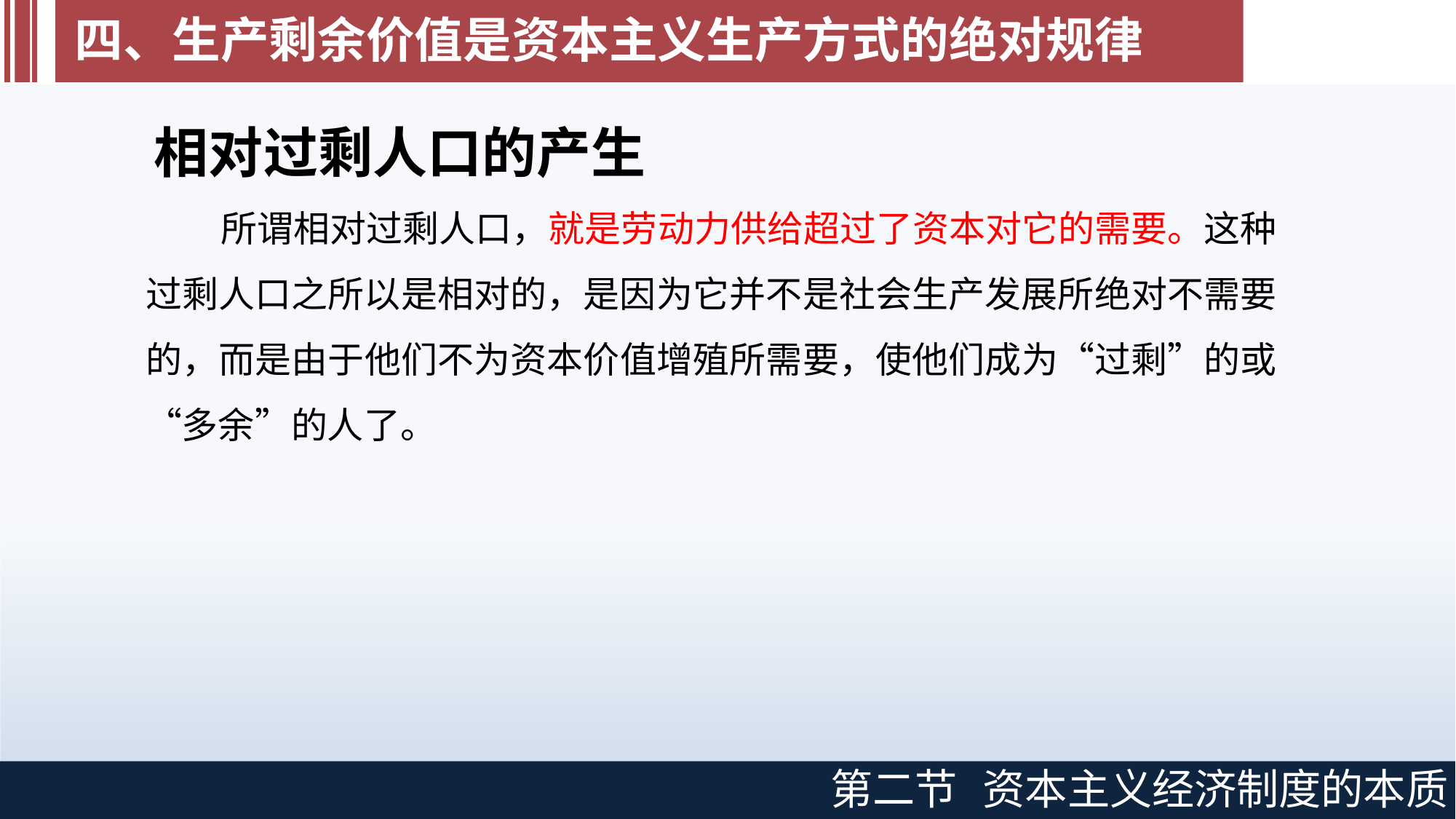

# 四、生产剩余价值是资本主义生产方式的绝对规律

相对过剩人口的产生
所谓相对过剩人口，就是劳动力供给超过了资本对它的需要。这种 过剩人口之所以是相对的，是因为它并不是社会生产发展所绝对不需要 的，而是由于他们不为资本价值增殖所需要，使他们成为“过剩”的或 “多余”的人了。
第二节
资本主义经济制度的本质